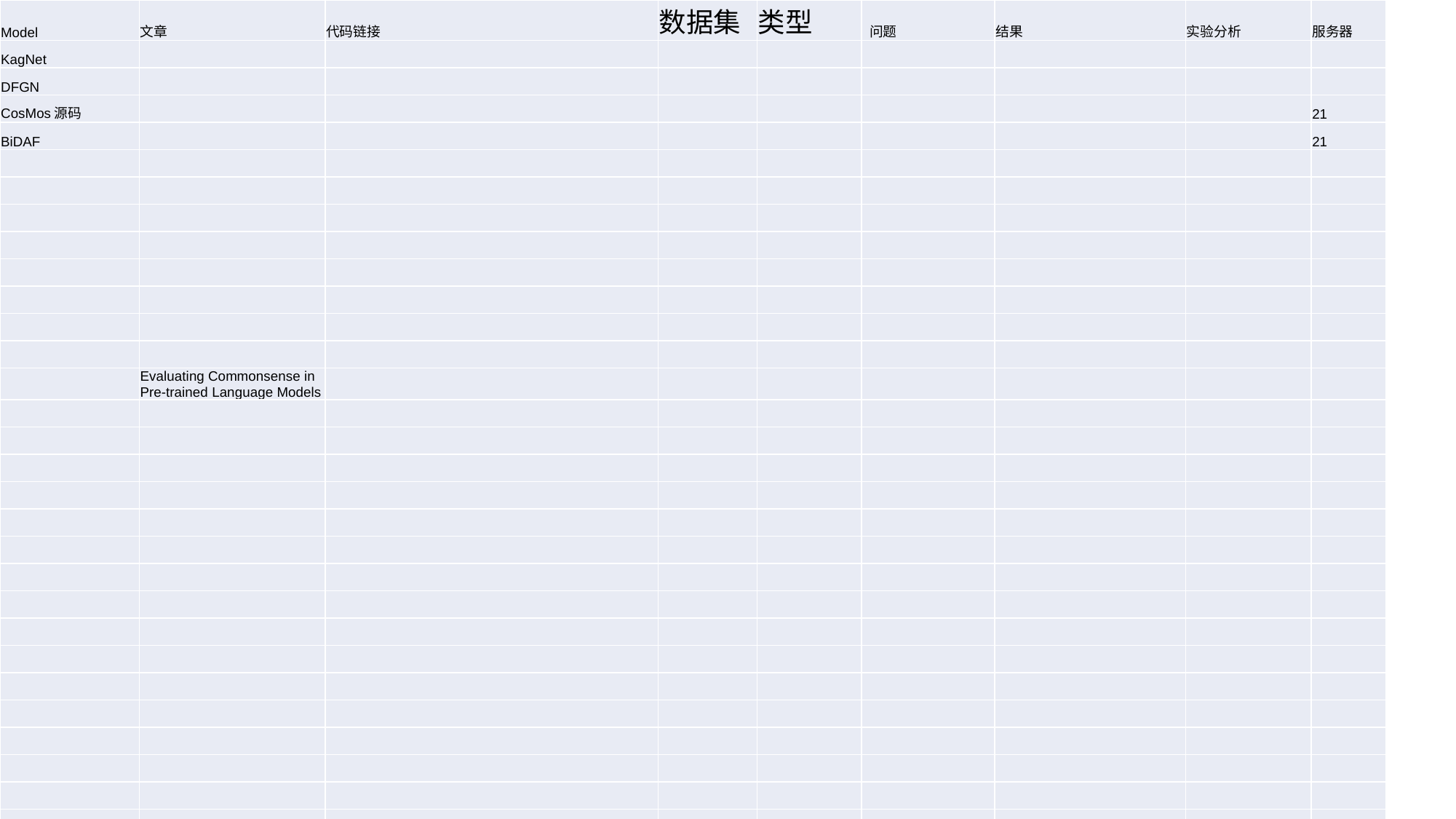

| Model | 文章 | 代码链接 | 数据集 | 类型 | 问题 | 结果 | 实验分析 | 服务器 |
| --- | --- | --- | --- | --- | --- | --- | --- | --- |
| KagNet |  |  |  |  |  |  |  |  |
| DFGN |  |  |  |  |  |  |  |  |
| CosMos源码 |  |  |  |  |  |  |  | 21 |
| BiDAF |  |  |  |  |  |  |  | 21 |
|  |  |  |  |  |  |  |  |  |
|  |  |  |  |  |  |  |  |  |
|  |  |  |  |  |  |  |  |  |
|  |  |  |  |  |  |  |  |  |
|  |  |  |  |  |  |  |  |  |
|  |  |  |  |  |  |  |  |  |
|  |  |  |  |  |  |  |  |  |
|  |  |  |  |  |  |  |  |  |
|  | Evaluating Commonsense in Pre-trained Language Models |  |  |  |  |  |  |  |
|  |  |  |  |  |  |  |  |  |
|  |  |  |  |  |  |  |  |  |
|  |  |  |  |  |  |  |  |  |
|  |  |  |  |  |  |  |  |  |
|  |  |  |  |  |  |  |  |  |
|  |  |  |  |  |  |  |  |  |
|  |  |  |  |  |  |  |  |  |
|  |  |  |  |  |  |  |  |  |
|  |  |  |  |  |  |  |  |  |
|  |  |  |  |  |  |  |  |  |
|  |  |  |  |  |  |  |  |  |
|  |  |  |  |  |  |  |  |  |
|  |  |  |  |  |  |  |  |  |
|  |  |  |  |  |  |  |  |  |
|  |  |  |  |  |  |  |  |  |
|  |  |  |  |  |  |  |  |  |